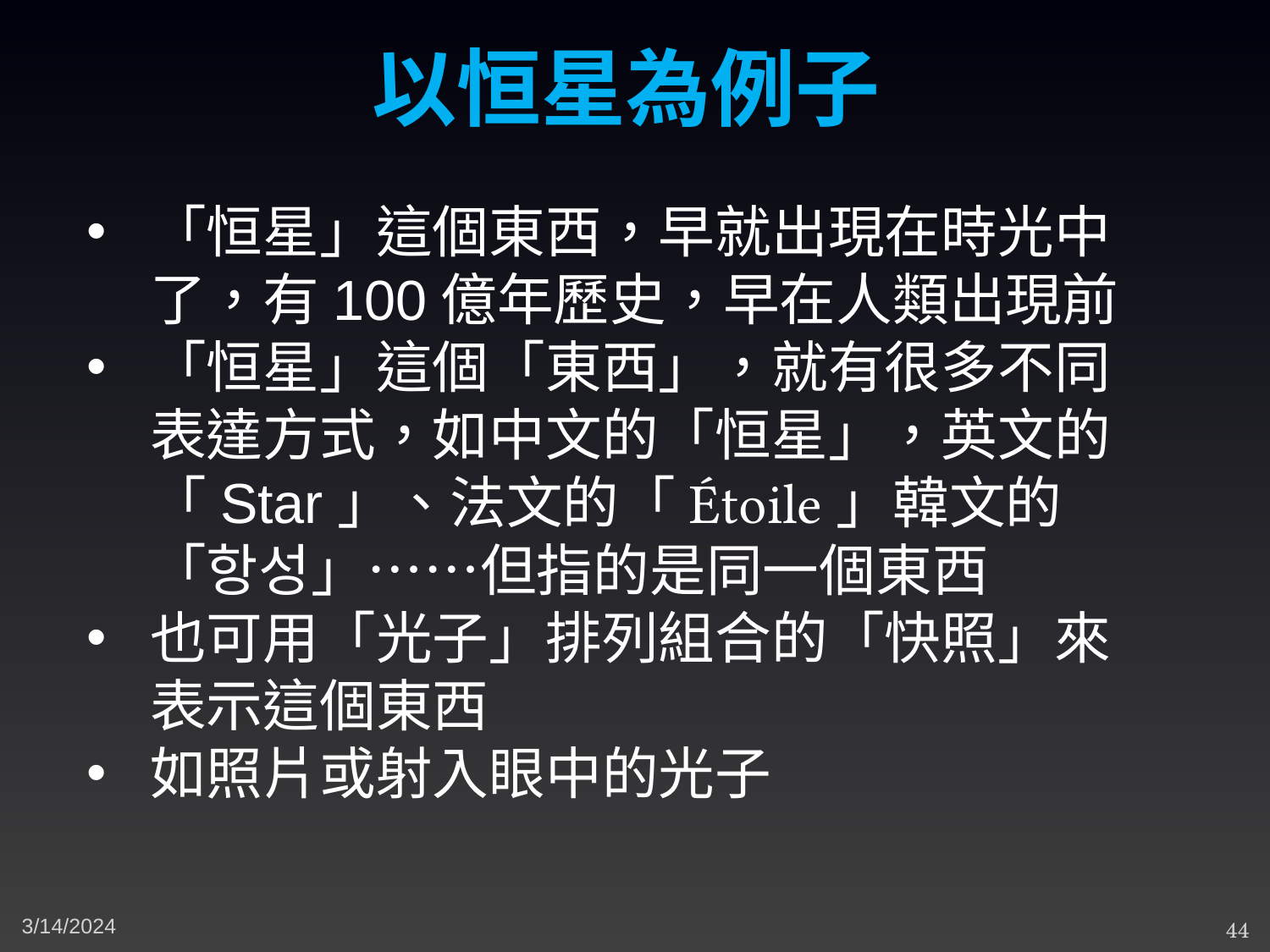

以恒星為例子
「恒星」這個東西，早就出現在時光中了，有100億年歷史，早在人類出現前
「恒星」這個「東西」，就有很多不同表達方式，如中文的「恒星」，英文的「Star」、法文的「Étoile」韓文的「항성」……但指的是同一個東西
也可用「光子」排列組合的「快照」來表示這個東西
如照片或射入眼中的光子

3/14/2024
44